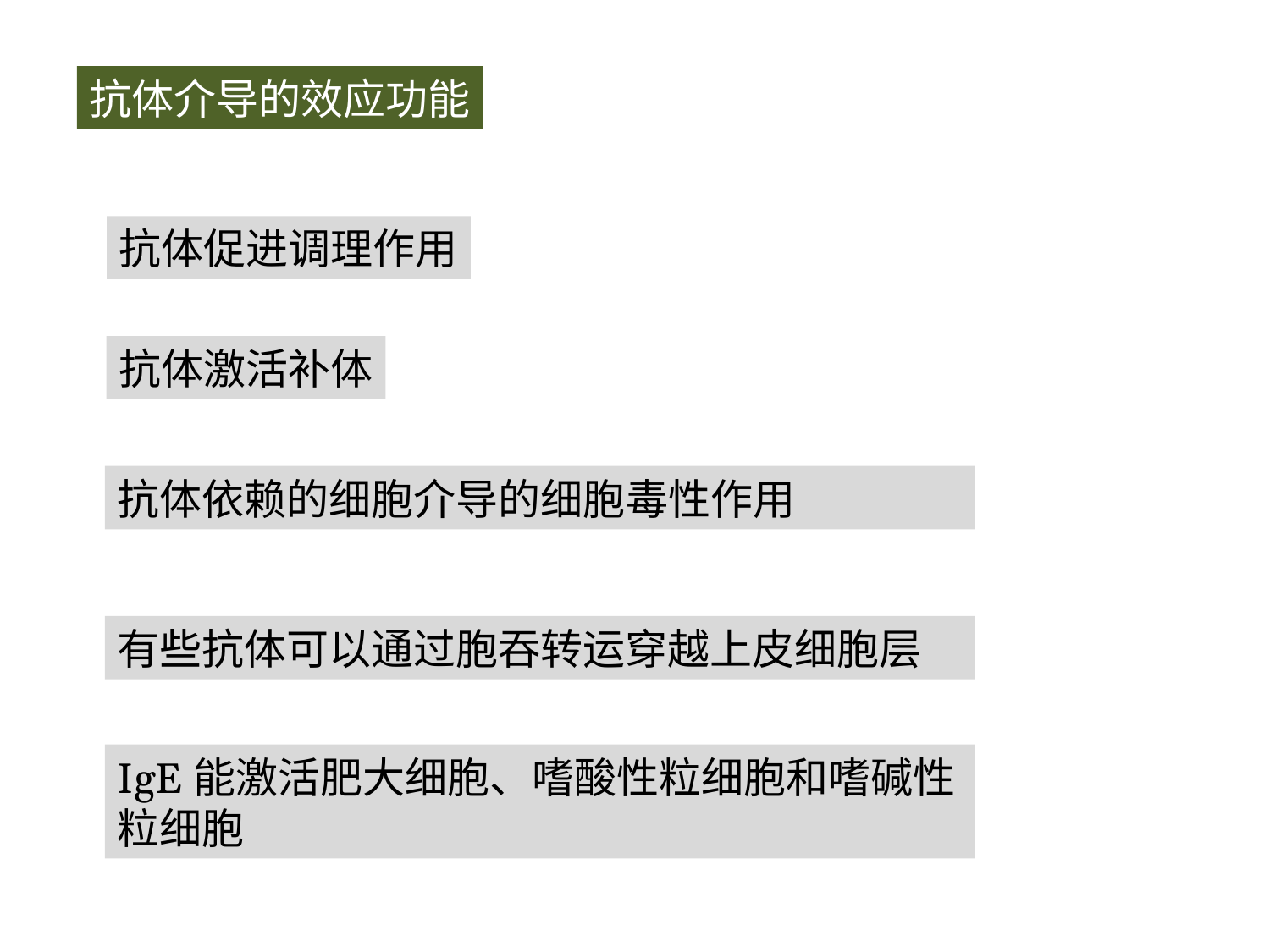

抗体介导的效应功能
抗体促进调理作用
抗体激活补体
抗体依赖的细胞介导的细胞毒性作用
有些抗体可以通过胞吞转运穿越上皮细胞层
IgE能激活肥大细胞、嗜酸性粒细胞和嗜碱性粒细胞